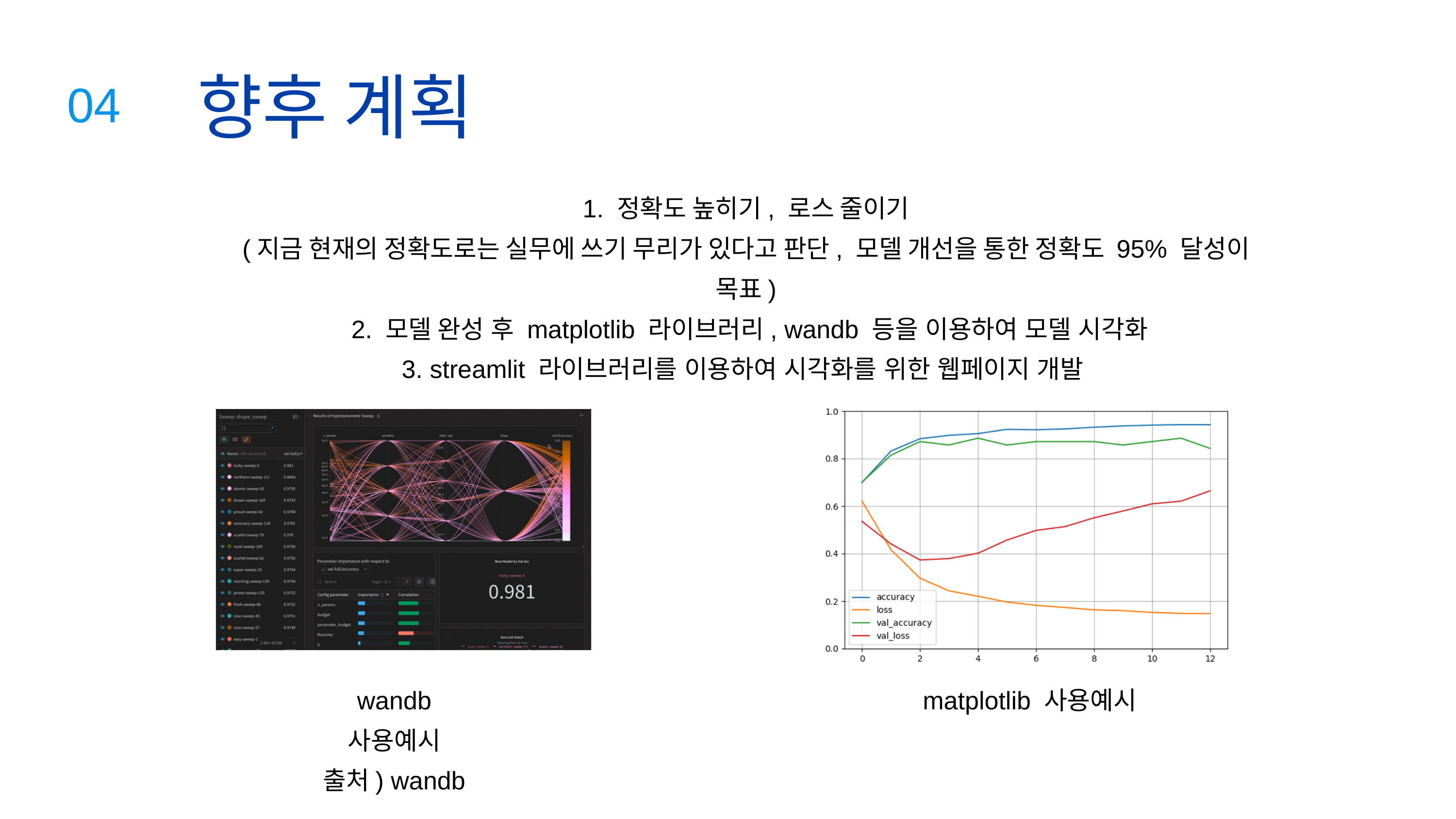

향후 계획
04
1. 정확도 높히기, 로스 줄이기
(지금 현재의 정확도로는 실무에 쓰기 무리가 있다고 판단, 모델 개선을 통한 정확도 95% 달성이 목표)
 2. 모델 완성 후 matplotlib 라이브러리, wandb 등을 이용하여 모델 시각화
3. streamlit 라이브러리를 이용하여 시각화를 위한 웹페이지 개발

wandb 사용예시
출처) wandb
matplotlib 사용예시